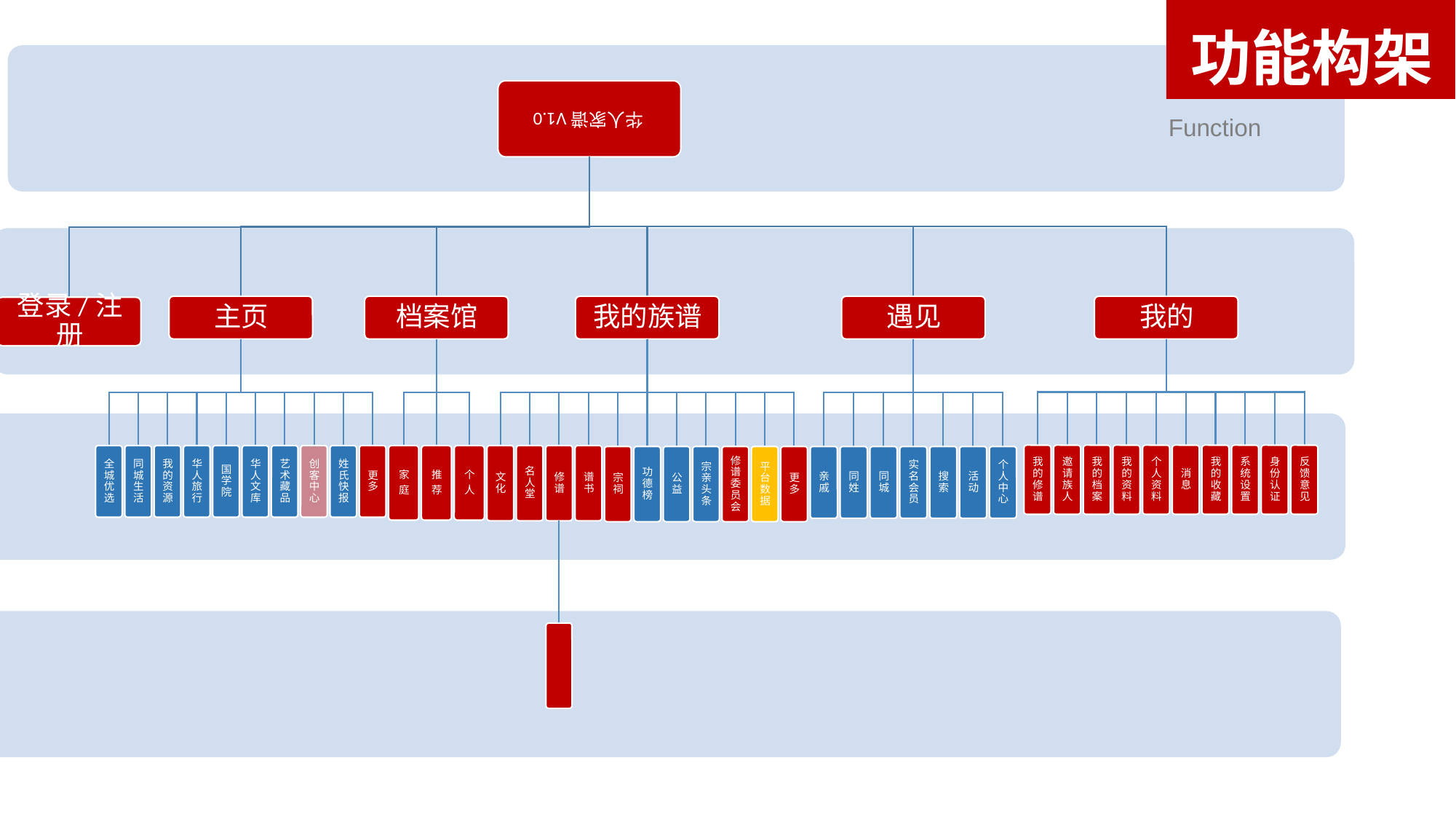

华人家谱V1.0
登录/注册
主页
全城优选
同城生活
我的资源
华人旅行
国学院
华人文库
艺术藏品
创客中心
姓氏快报
更多
档案馆
家
庭
推
荐
个
人
我的族谱
文化
名人堂
修谱

谱书
宗祠
功德榜
公益
宗亲头条
修谱委员会
平台数据
更多
遇见
亲戚
同姓
同城
实名会员
搜索
活动
个人中心
我的
我的修谱
邀请族人
我的档案
我的资料
个人资料
消息
我的收藏
系统设置
身份认证
反馈意见

功能构架
Function